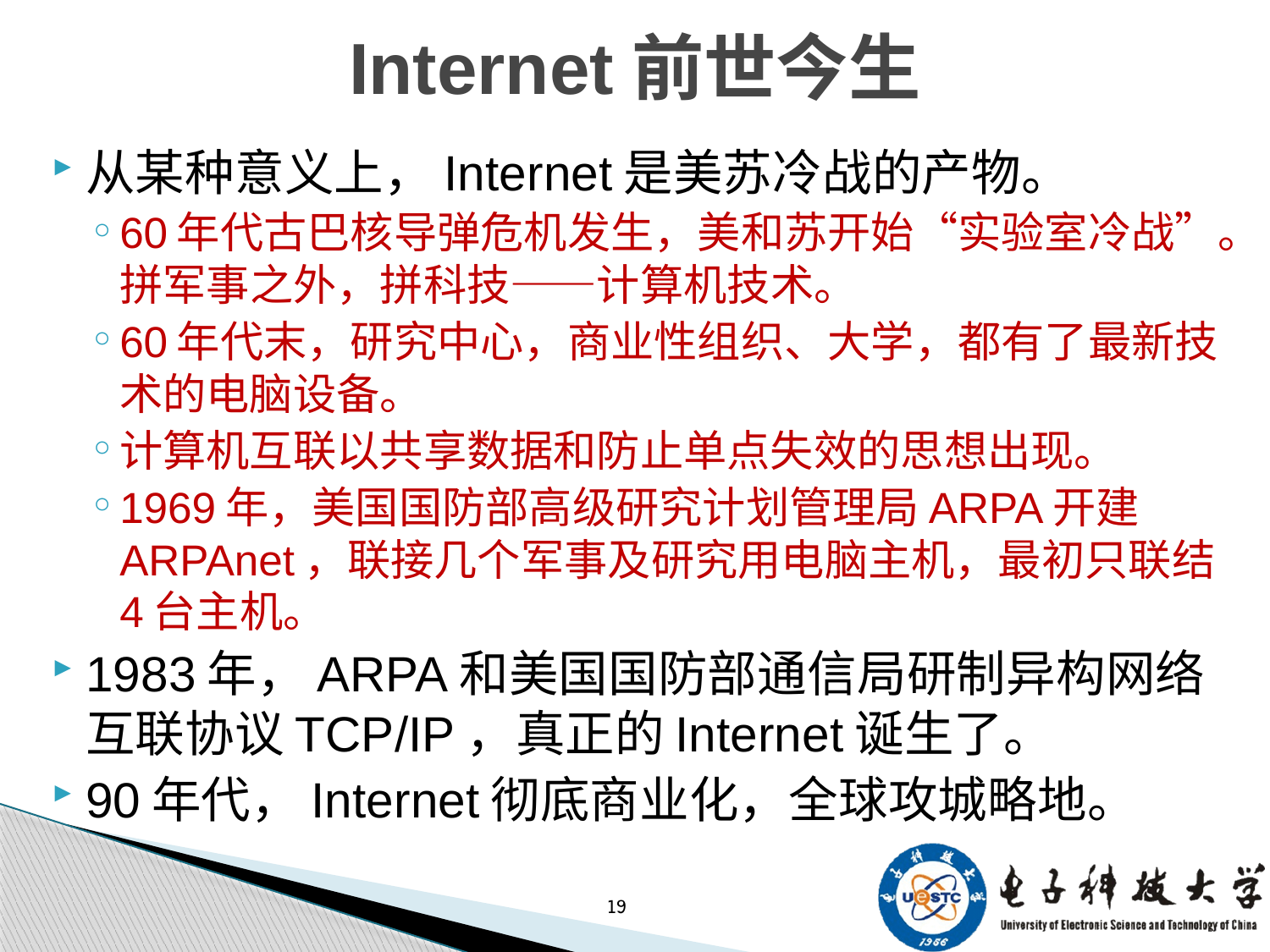

# Internet前世今生
从某种意义上，Internet是美苏冷战的产物。
60年代古巴核导弹危机发生，美和苏开始“实验室冷战”。拼军事之外，拼科技——计算机技术。
60年代末，研究中心，商业性组织、大学，都有了最新技术的电脑设备。
计算机互联以共享数据和防止单点失效的思想出现。
1969年，美国国防部高级研究计划管理局ARPA开建ARPAnet，联接几个军事及研究用电脑主机，最初只联结4台主机。
1983年，ARPA和美国国防部通信局研制异构网络互联协议TCP/IP，真正的Internet诞生了。
90年代，Internet彻底商业化，全球攻城略地。
19